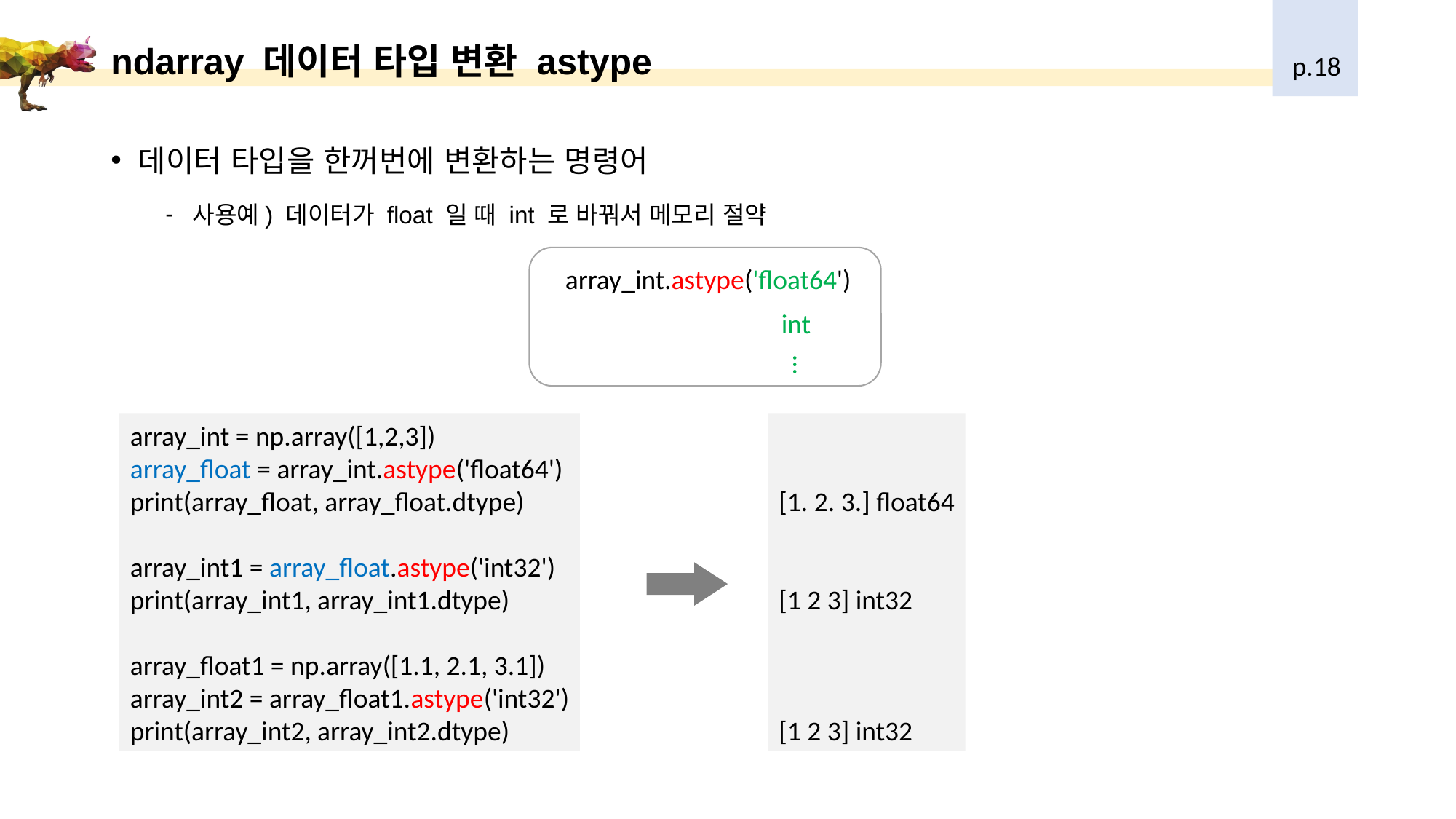

# ndarray 데이터 타입 변환 astype
p.18
데이터 타입을 한꺼번에 변환하는 명령어
사용예) 데이터가 float 일 때 int 로 바꿔서 메모리 절약

 array_int.astype('float64')
int
…
array_int = np.array([1,2,3])
array_float = array_int.astype('float64')
print(array_float, array_float.dtype)

array_int1 = array_float.astype('int32')
print(array_int1, array_int1.dtype)

array_float1 = np.array([1.1, 2.1, 3.1])
array_int2 = array_float1.astype('int32')
print(array_int2, array_int2.dtype)

[1. 2. 3.] float64

[1 2 3] int32

[1 2 3] int32